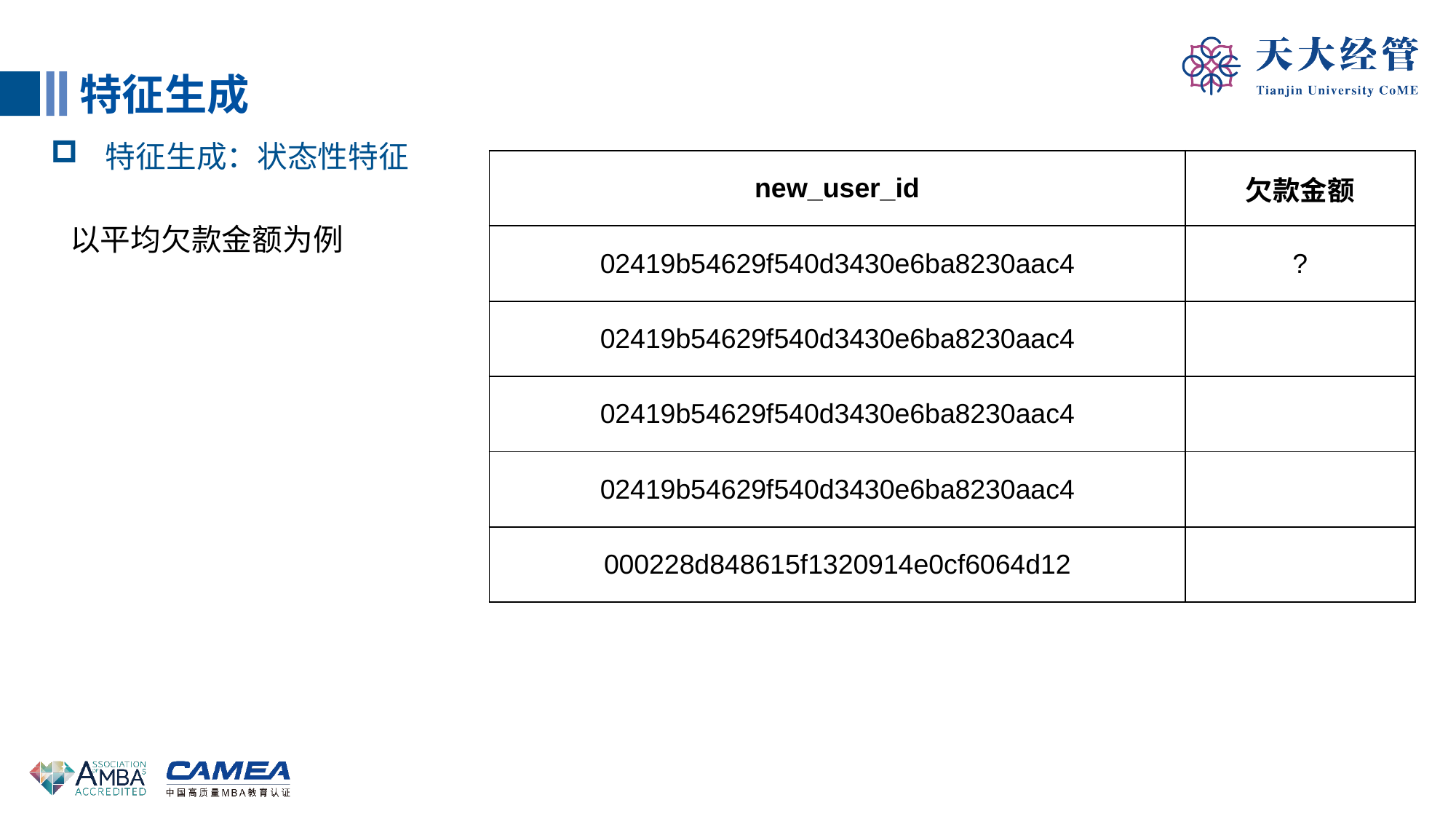

特征生成

特征生成：状态性特征
| new\_user\_id | 欠款金额 |
| --- | --- |
| 02419b54629f540d3430e6ba8230aac4 | ? |
| 02419b54629f540d3430e6ba8230aac4 |  |
| 02419b54629f540d3430e6ba8230aac4 |  |
| 02419b54629f540d3430e6ba8230aac4 |  |
| 000228d848615f1320914e0cf6064d12 |  |
以平均欠款金额为例